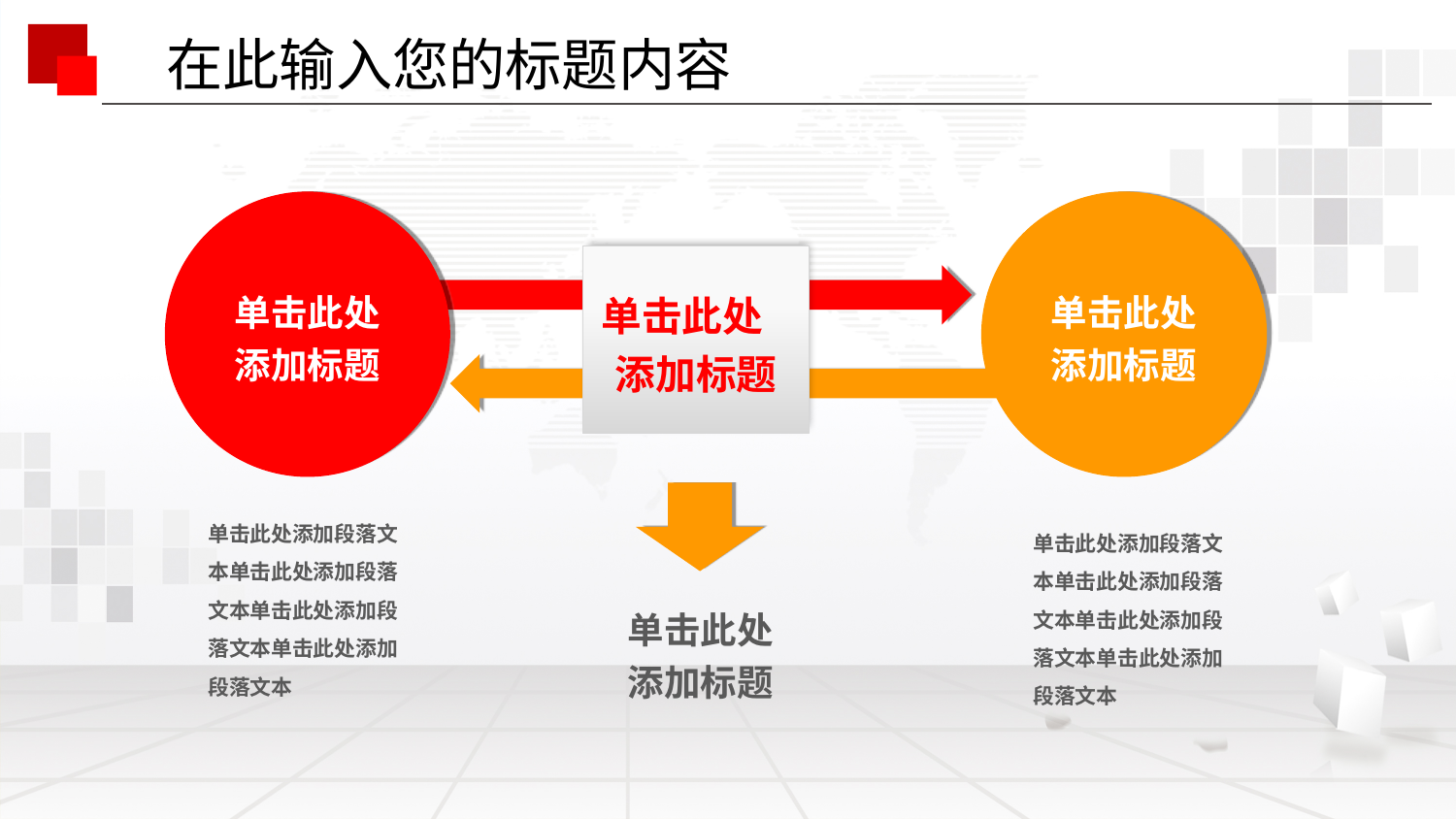

在此输入您的标题内容
单击此处添加标题
单击此处添加标题
单击此处    添加标题

单击此处添加段落文本单击此处添加段落文本单击此处添加段落文本单击此处添加段落文本
单击此处添加段落文本单击此处添加段落文本单击此处添加段落文本单击此处添加段落文本
单击此处
添加标题